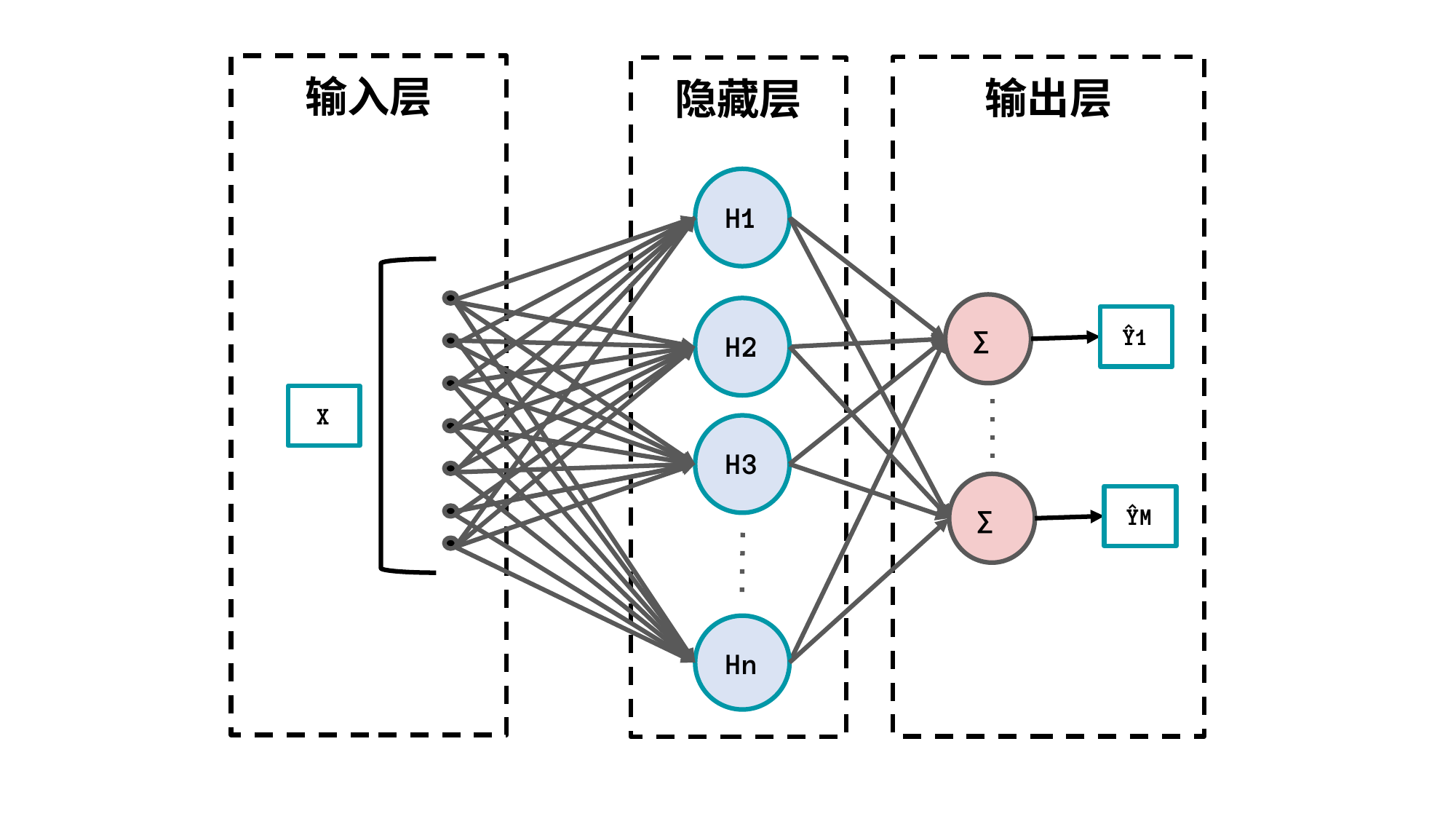

输入层
输出层
隐藏层
H1

∑
H2
Ŷ1

X
H3

∑
ŶM

Hn